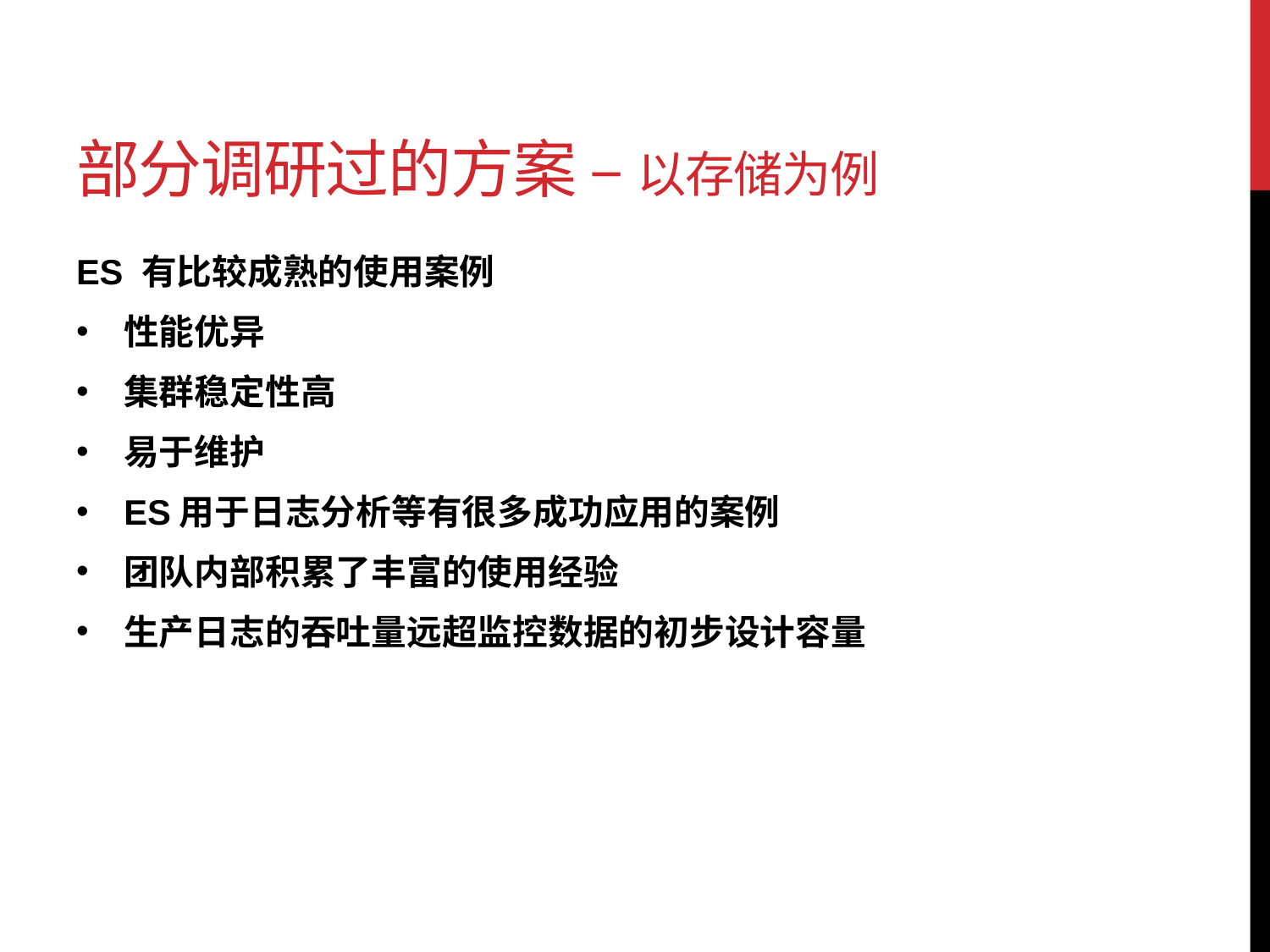

# 部分调研过的方案 – 以存储为例
ES 有比较成熟的使用案例
性能优异
集群稳定性高
易于维护
ES用于日志分析等有很多成功应用的案例
团队内部积累了丰富的使用经验
生产日志的吞吐量远超监控数据的初步设计容量